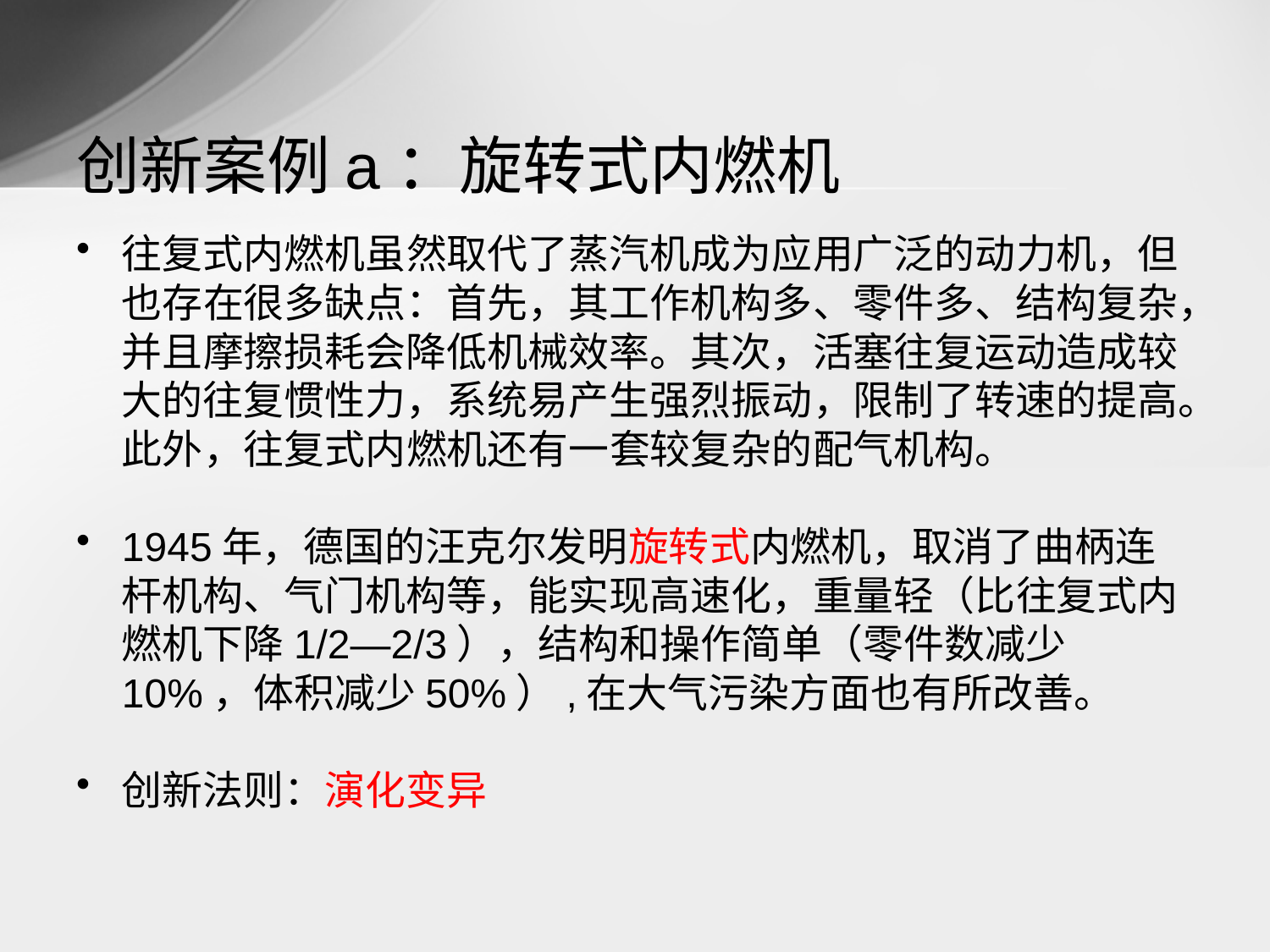

# 创新案例a：旋转式内燃机
往复式内燃机虽然取代了蒸汽机成为应用广泛的动力机，但也存在很多缺点：首先，其工作机构多、零件多、结构复杂，并且摩擦损耗会降低机械效率。其次，活塞往复运动造成较大的往复惯性力，系统易产生强烈振动，限制了转速的提高。此外，往复式内燃机还有一套较复杂的配气机构。

1945年，德国的汪克尔发明旋转式内燃机，取消了曲柄连杆机构、气门机构等，能实现高速化，重量轻（比往复式内燃机下降1/2—2/3），结构和操作简单（零件数减少10%，体积减少50%）,在大气污染方面也有所改善。

创新法则：演化变异